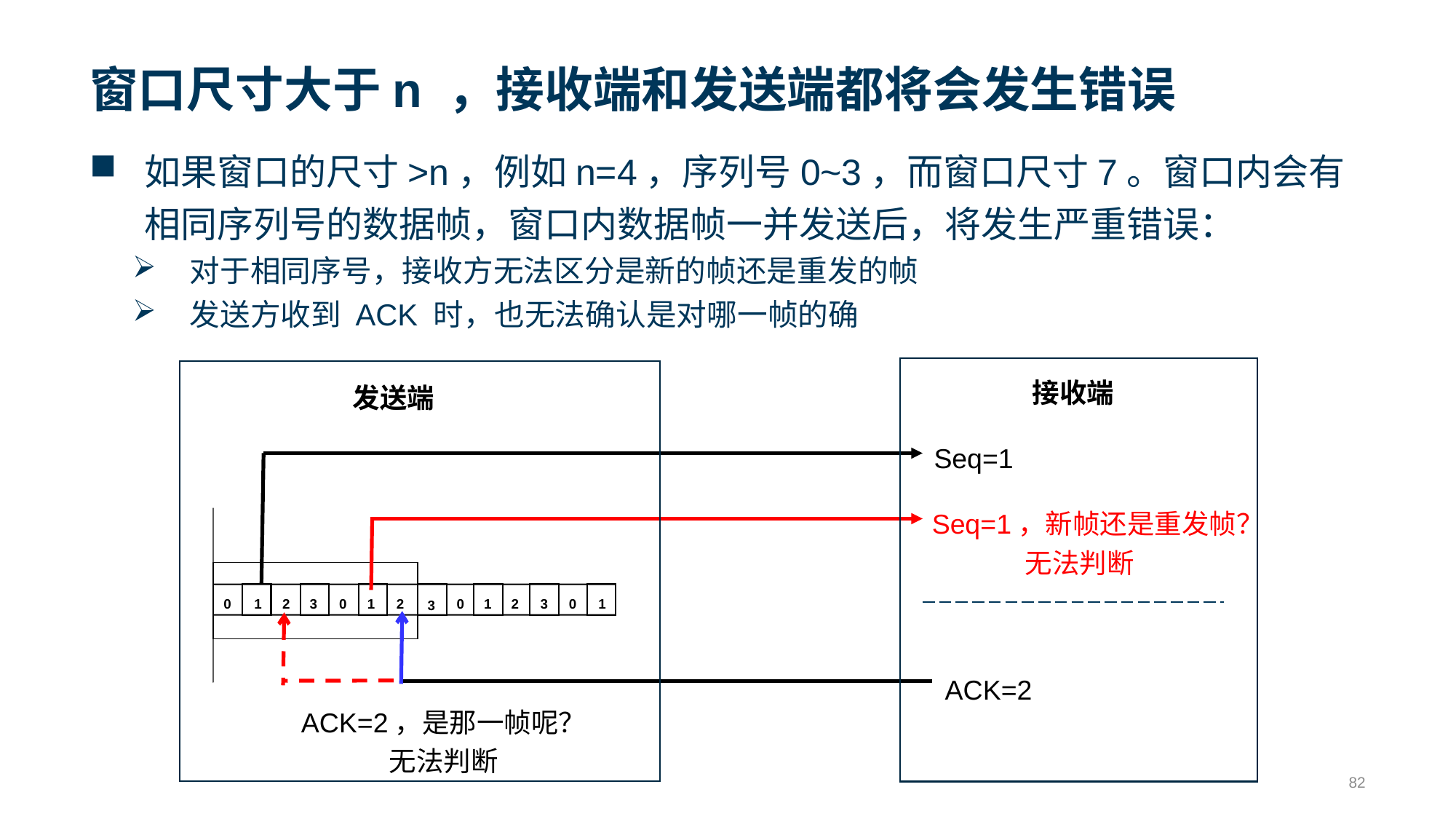

# 窗口尺寸大于n ，接收端和发送端都将会发生错误
如果窗口的尺寸>n，例如n=4，序列号0~3，而窗口尺寸7。窗口内会有相同序列号的数据帧，窗口内数据帧一并发送后，将发生严重错误：
 对于相同序号，接收方无法区分是新的帧还是重发的帧
 发送方收到 ACK 时，也无法确认是对哪一帧的确

接收端
发送端
Seq=1
Seq=1，新帧还是重发帧？
              无法判断

0
1
2
3
0
1
2
0
1
2
3
0
1
3

ACK=2
ACK=2，是那一帧呢？
无法判断
82